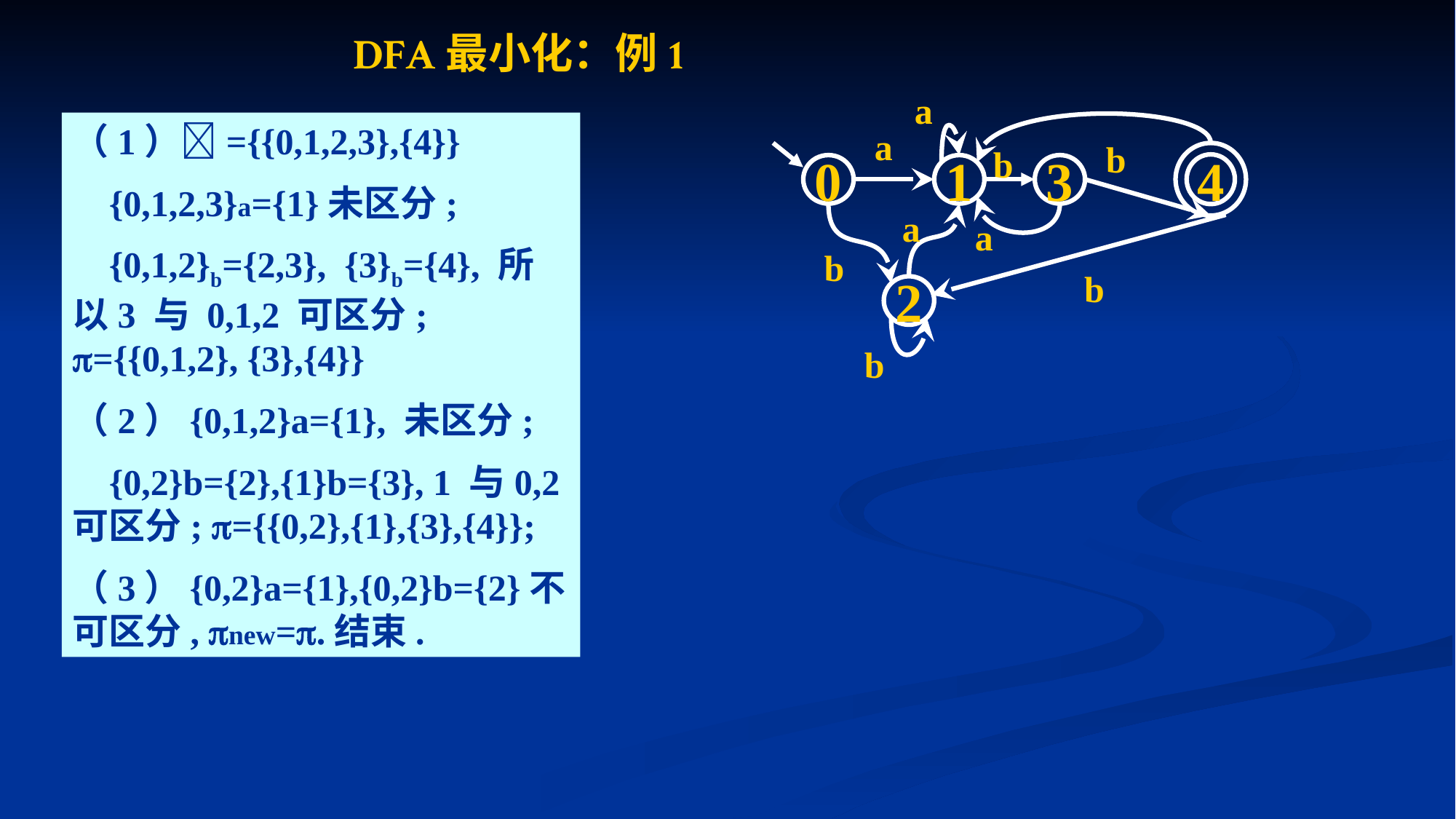

# DFA最小化：例1
a
（1）π={{0,1,2,3},{4}}
    {0,1,2,3}a={1}未区分;
    {0,1,2}b={2,3},  {3}b={4}, 所以3 与 0,1,2 可区分; π={{0,1,2}, {3},{4}}
（2）{0,1,2}a={1}, 未区分;
    {0,2}b={2},{1}b={3}, 1 与0,2可区分; π={{0,2},{1},{3},{4}};
（3）{0,2}a={1},{0,2}b={2}不可区分, πnew=π.结束.
a
b
b

4
0
1
3
a
a

b
b
2
b
95